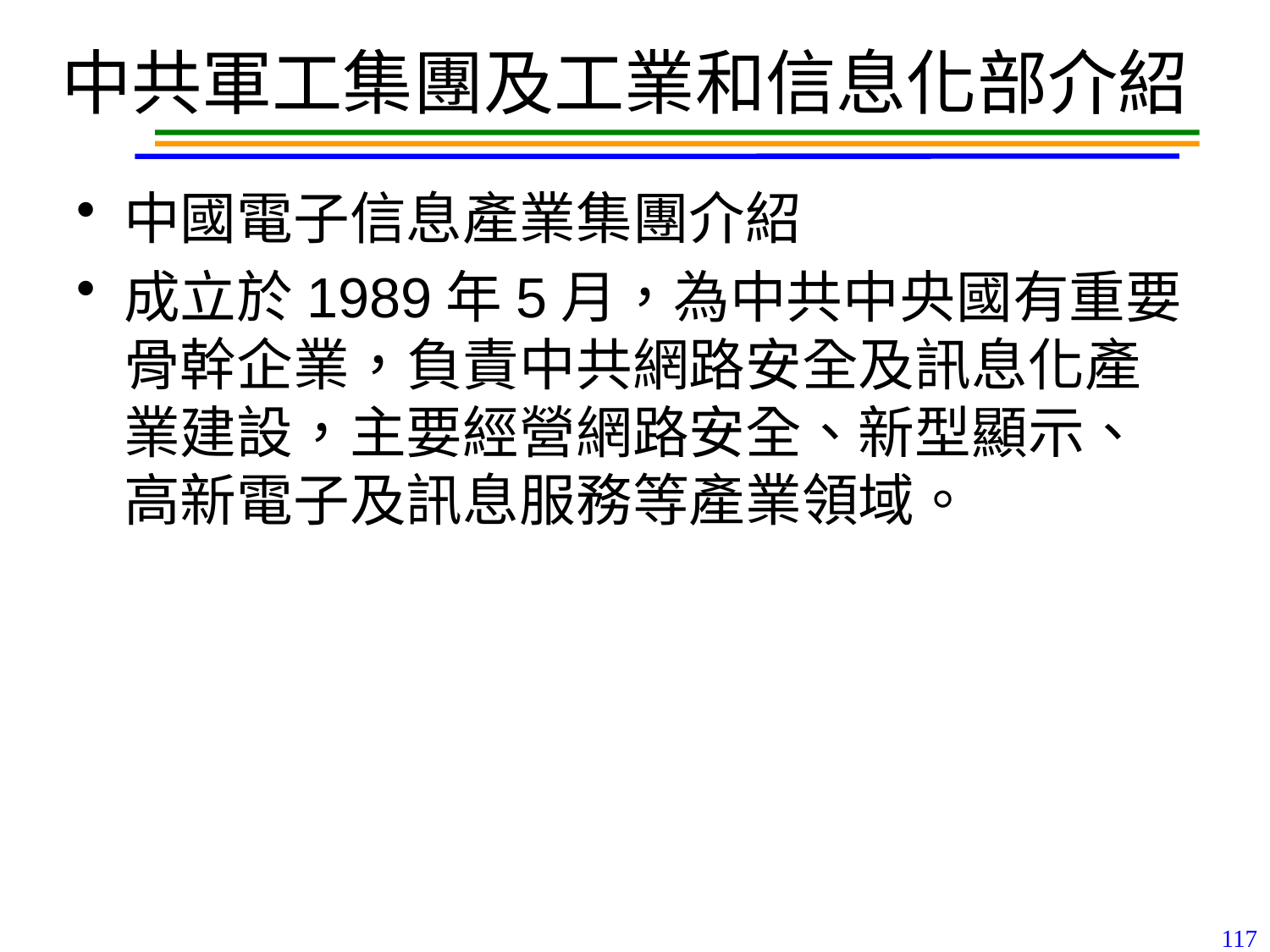

# 中共軍工集團及工業和信息化部介紹
中國電子信息產業集團介紹
成立於1989年5月，為中共中央國有重要骨幹企業，負責中共網路安全及訊息化產業建設，主要經營網路安全、新型顯示、高新電子及訊息服務等產業領域。

117